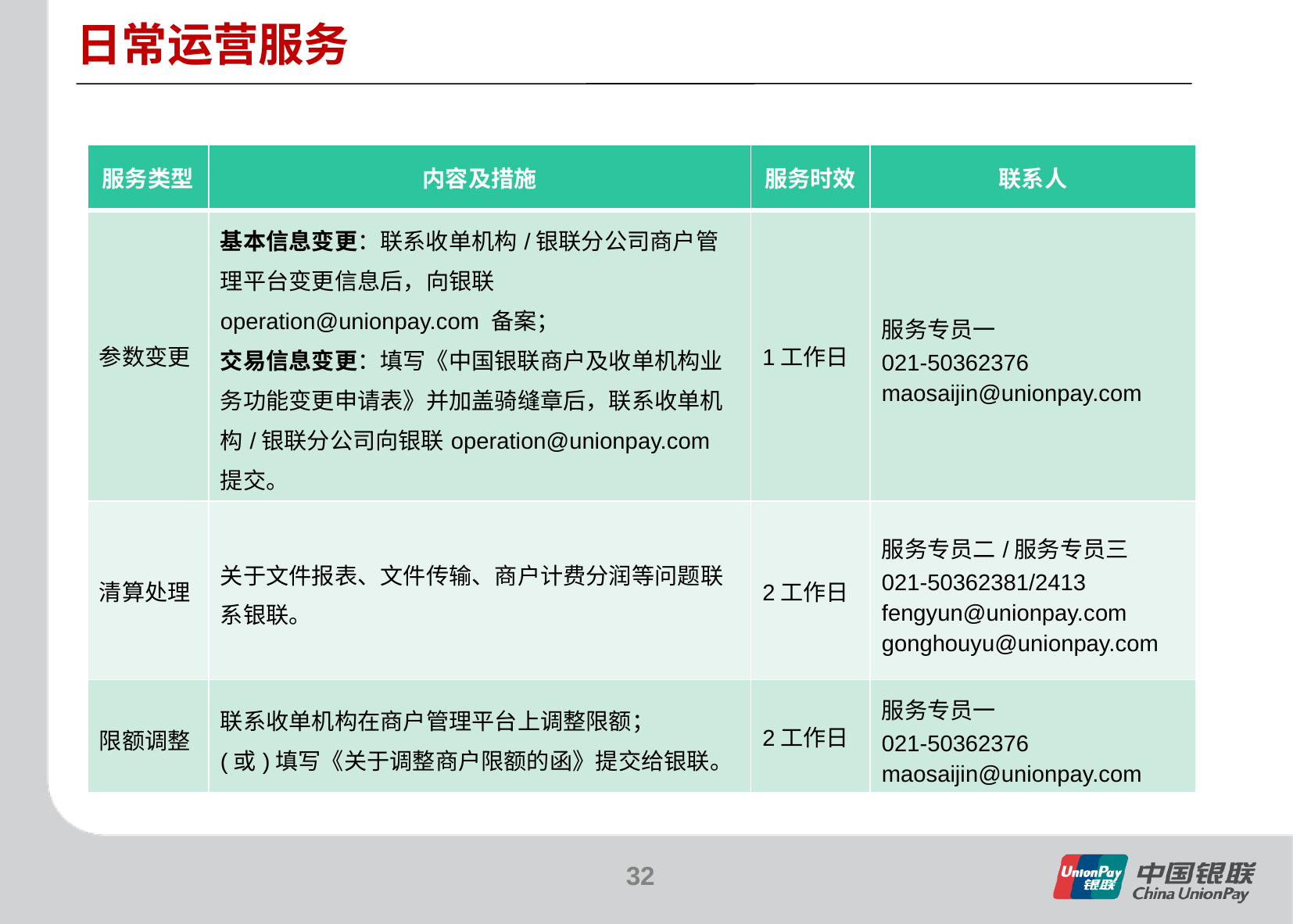

日常运营服务

| 服务类型 | 内容及措施 | 服务时效 | 联系人 |
| --- | --- | --- | --- |
| 参数变更 | 基本信息变更：联系收单机构/银联分公司商户管理平台变更信息后，向银联operation@unionpay.com 备案； 交易信息变更：填写《中国银联商户及收单机构业务功能变更申请表》并加盖骑缝章后，联系收单机构/银联分公司向银联operation@unionpay.com 提交。 | 1工作日 | 服务专员一 021-50362376 maosaijin@unionpay.com |
| 清算处理 | 关于文件报表、文件传输、商户计费分润等问题联系银联。 | 2工作日 | 服务专员二/服务专员三 021-50362381/2413 fengyun@unionpay.com gonghouyu@unionpay.com |
| 限额调整 | 联系收单机构在商户管理平台上调整限额； (或)填写《关于调整商户限额的函》提交给银联。 | 2工作日 | 服务专员一 021-50362376 maosaijin@unionpay.com |